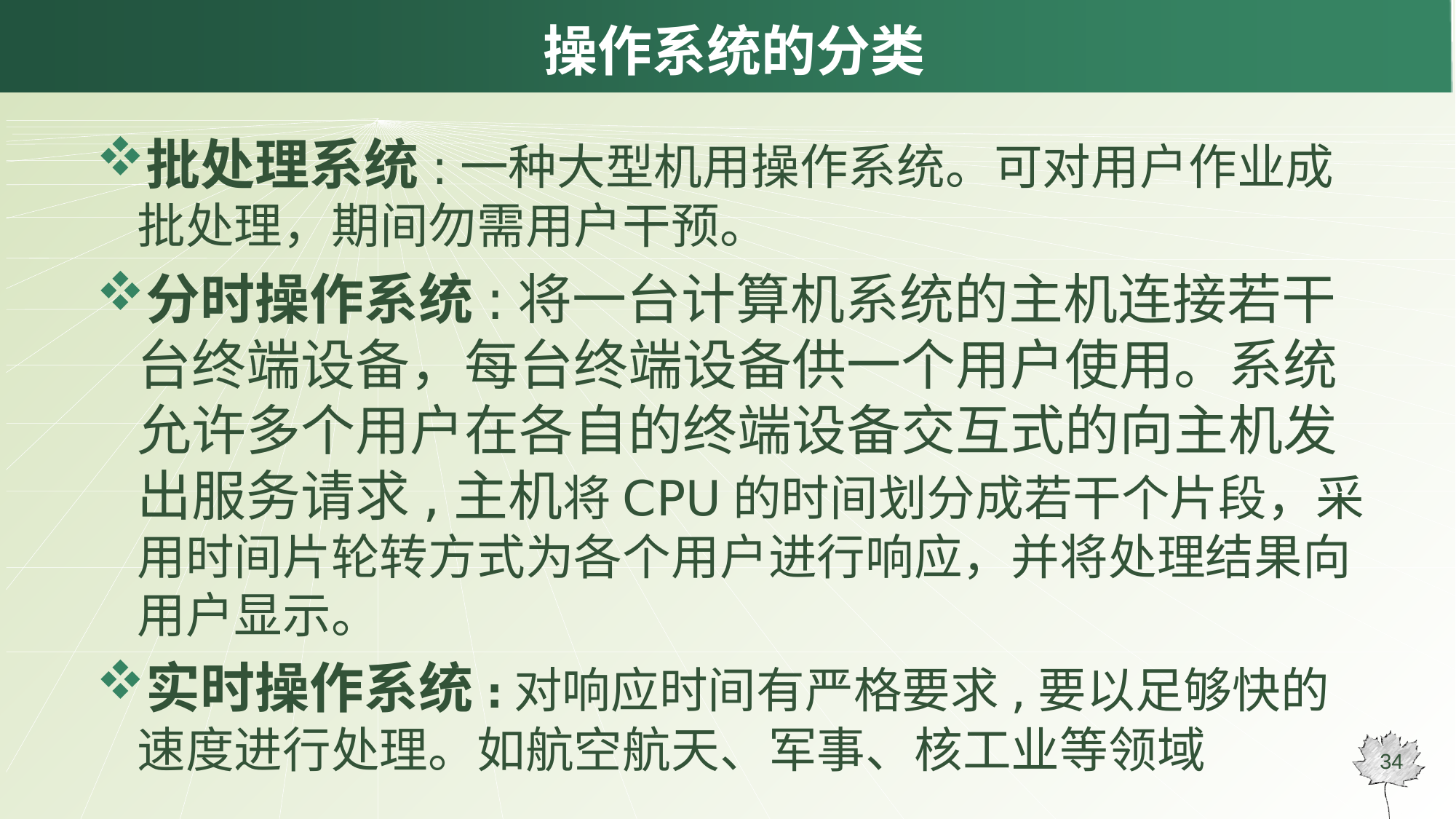

# 操作系统的分类
批处理系统:一种大型机用操作系统。可对用户作业成批处理，期间勿需用户干预。
分时操作系统:将一台计算机系统的主机连接若干台终端设备，每台终端设备供一个用户使用。系统允许多个用户在各自的终端设备交互式的向主机发出服务请求,主机将CPU的时间划分成若干个片段，采用时间片轮转方式为各个用户进行响应，并将处理结果向用户显示。
实时操作系统:对响应时间有严格要求,要以足够快的速度进行处理。如航空航天、军事、核工业等领域

34